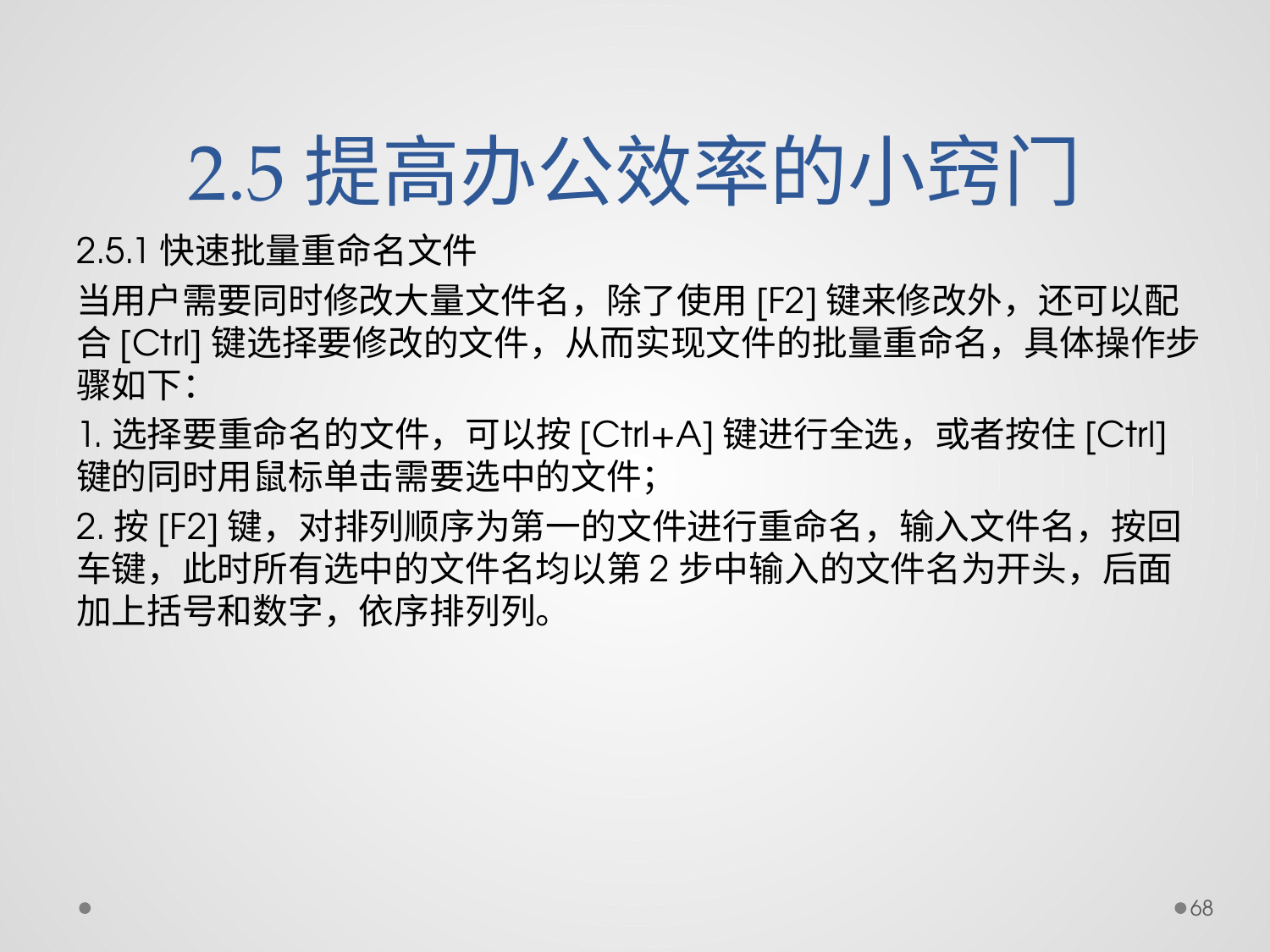

# 2.5提高办公效率的小窍门
2.5.1快速批量重命名文件
当用户需要同时修改大量文件名，除了使用[F2]键来修改外，还可以配合[Ctrl]键选择要修改的文件，从而实现文件的批量重命名，具体操作步骤如下：
1.选择要重命名的文件，可以按[Ctrl+A]键进行全选，或者按住[Ctrl]键的同时用鼠标单击需要选中的文件；
2.按[F2]键，对排列顺序为第一的文件进行重命名，输入文件名，按回车键，此时所有选中的文件名均以第2步中输入的文件名为开头，后面加上括号和数字，依序排列列。

68